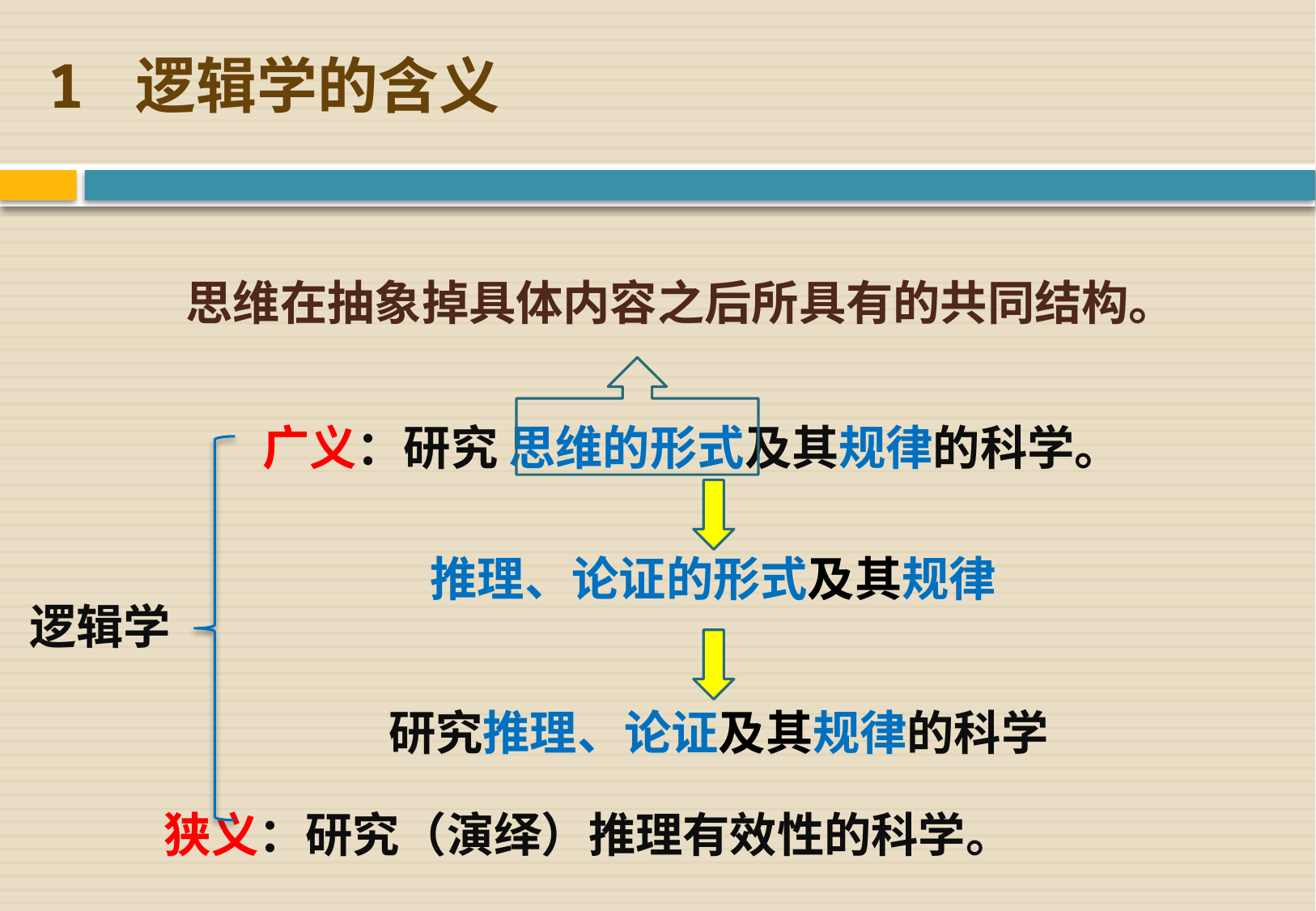

1 逻辑学的含义

思维在抽象掉具体内容之后所具有的共同结构。

        狭义：研究（演绎）推理有效性的科学。

广义：研究 思维的形式及其规律的科学。

推理、论证的形式及其规律
逻辑学

研究推理、论证及其规律的科学